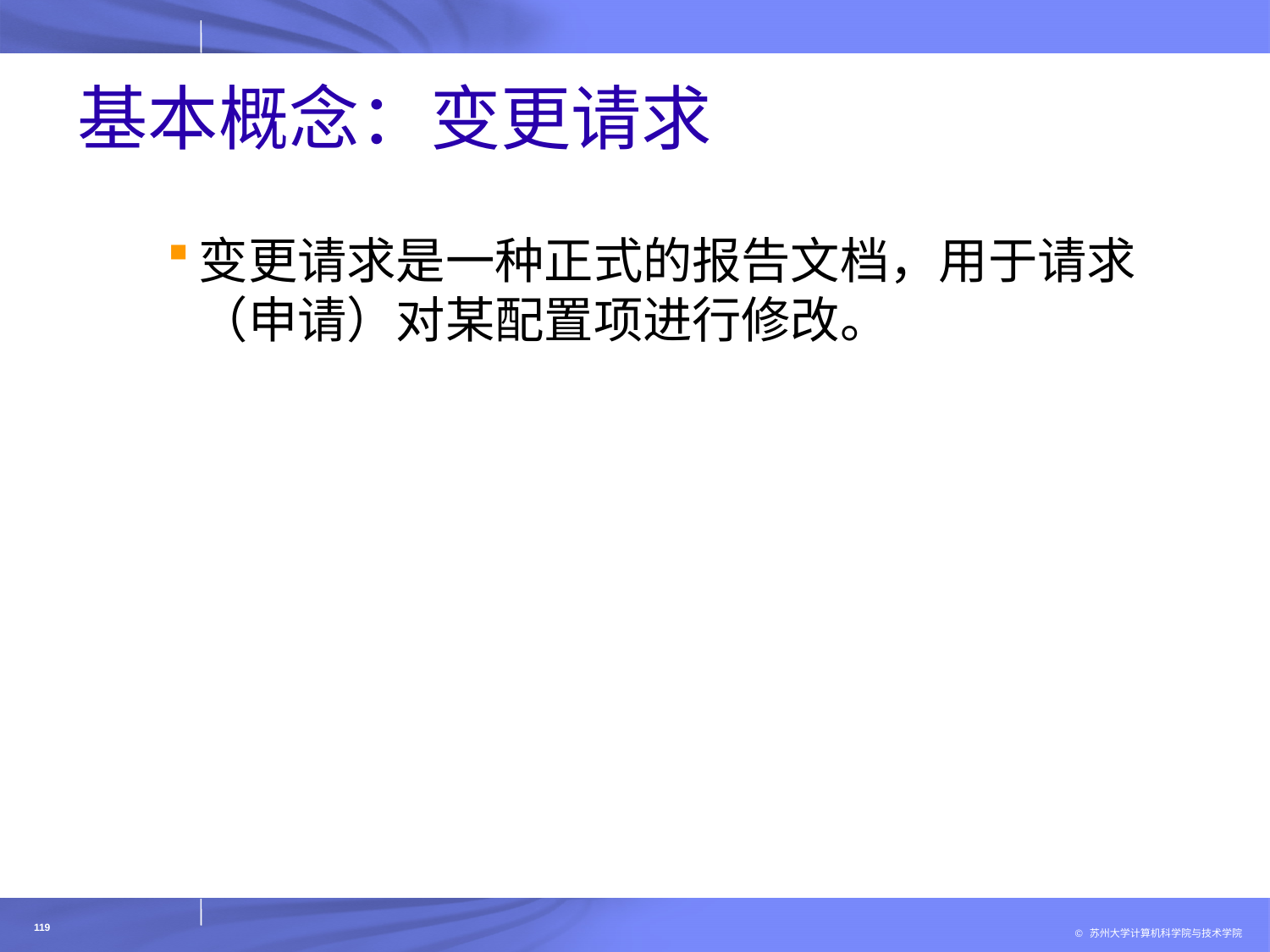

# 基本概念：变更请求
变更请求是一种正式的报告文档，用于请求（申请）对某配置项进行修改。
119